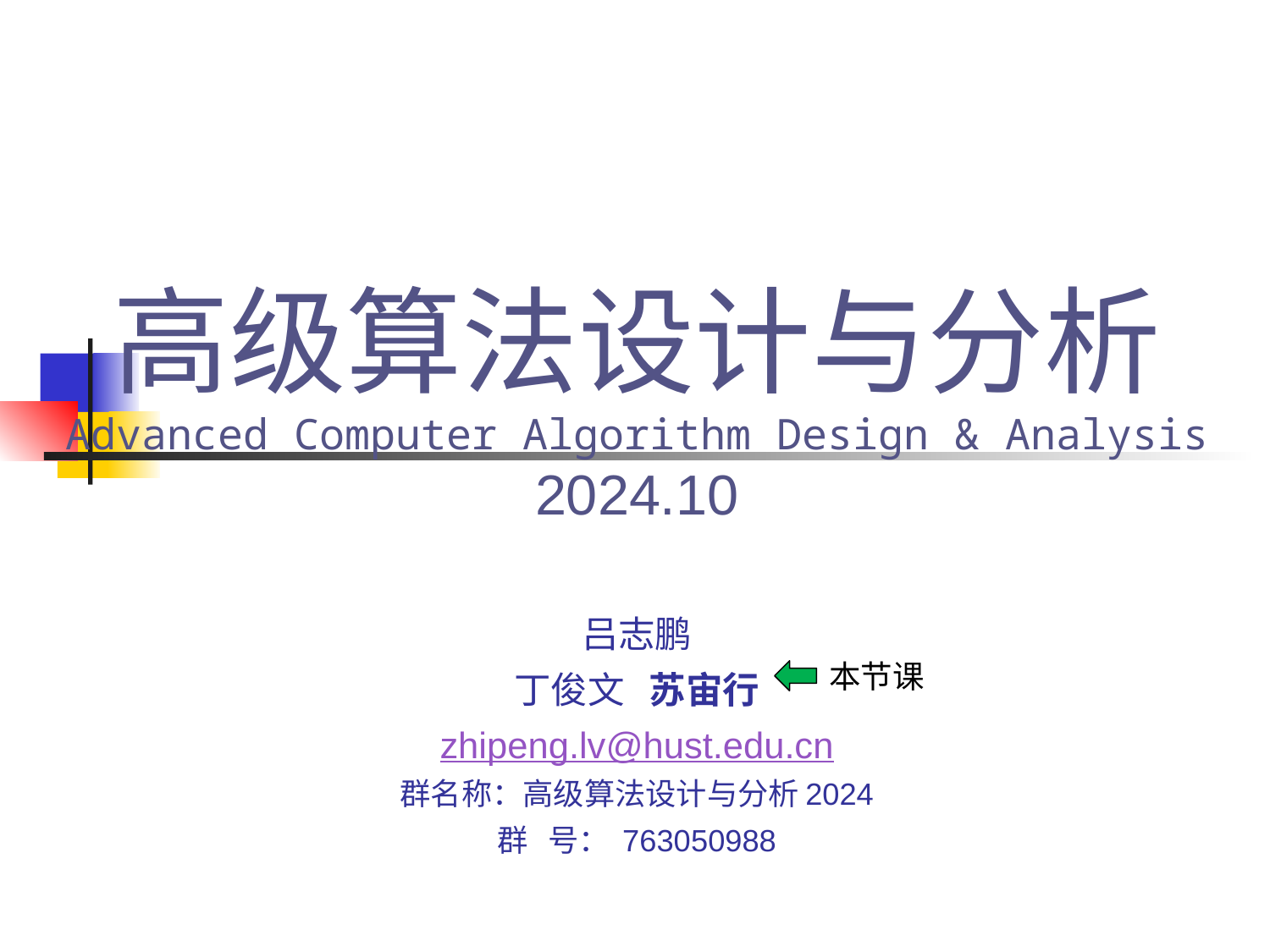

# 高级算法设计与分析 Advanced Computer Algorithm Design & Analysis 2024.10
吕志鹏
丁俊文   苏宙行
zhipeng.lv@hust.edu.cn
群名称：高级算法设计与分析2024
群   号： 763050988
本节课